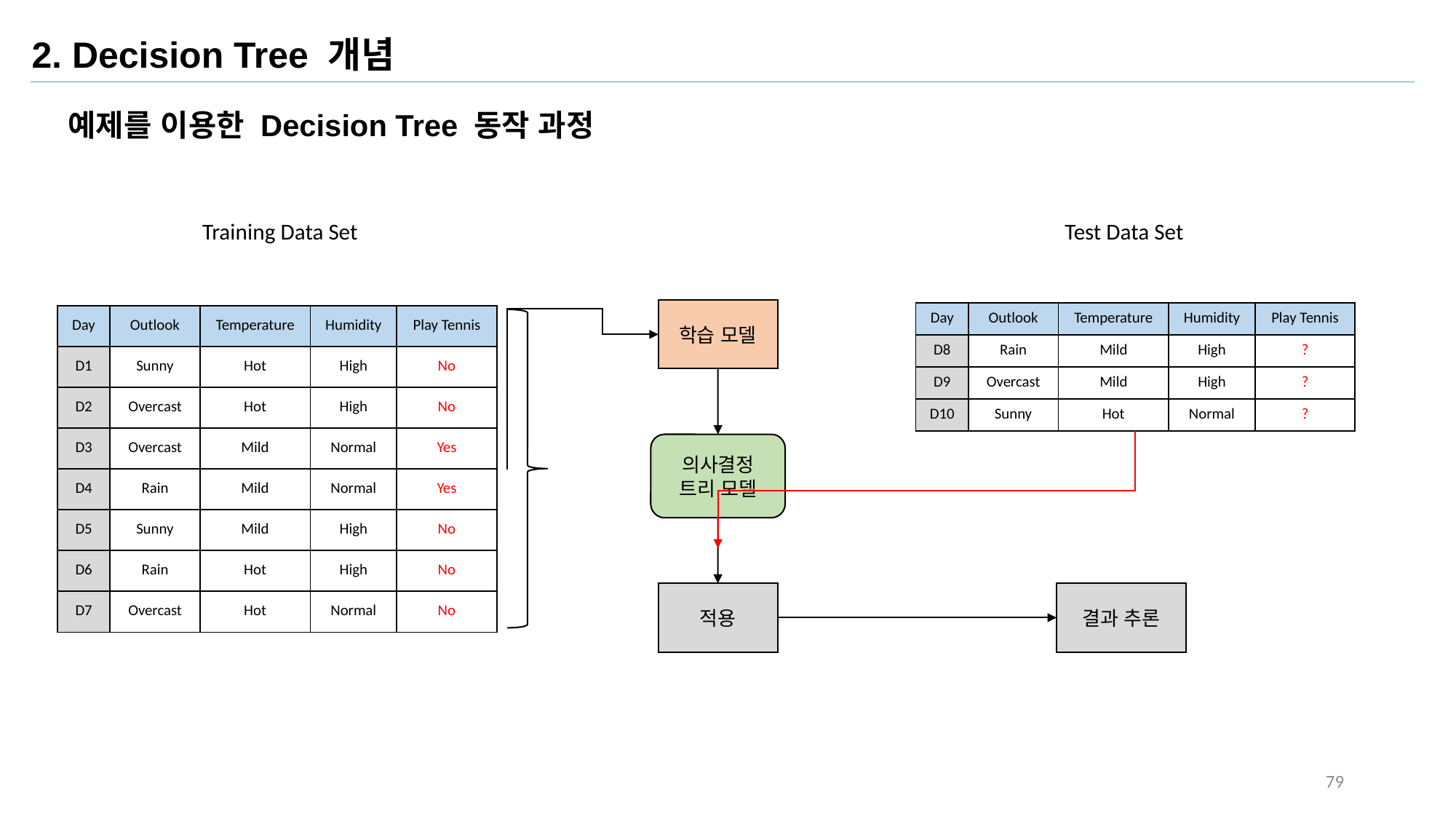

2. Decision Tree 개념
예제를 이용한 Decision Tree 동작 과정
Training Data Set
Test Data Set
학습 모델
| Day | Outlook | Temperature | Humidity | Play Tennis |
| --- | --- | --- | --- | --- |
| D8 | Rain | Mild | High | ? |
| D9 | Overcast | Mild | High | ? |
| D10 | Sunny | Hot | Normal | ? |
| Day | Outlook | Temperature | Humidity | Play Tennis |
| --- | --- | --- | --- | --- |
| D1 | Sunny | Hot | High | No |
| D2 | Overcast | Hot | High | No |
| D3 | Overcast | Mild | Normal | Yes |
| D4 | Rain | Mild | Normal | Yes |
| D5 | Sunny | Mild | High | No |
| D6 | Rain | Hot | High | No |
| D7 | Overcast | Hot | Normal | No |

의사결정 트리 모델
결과 추론
적용
79